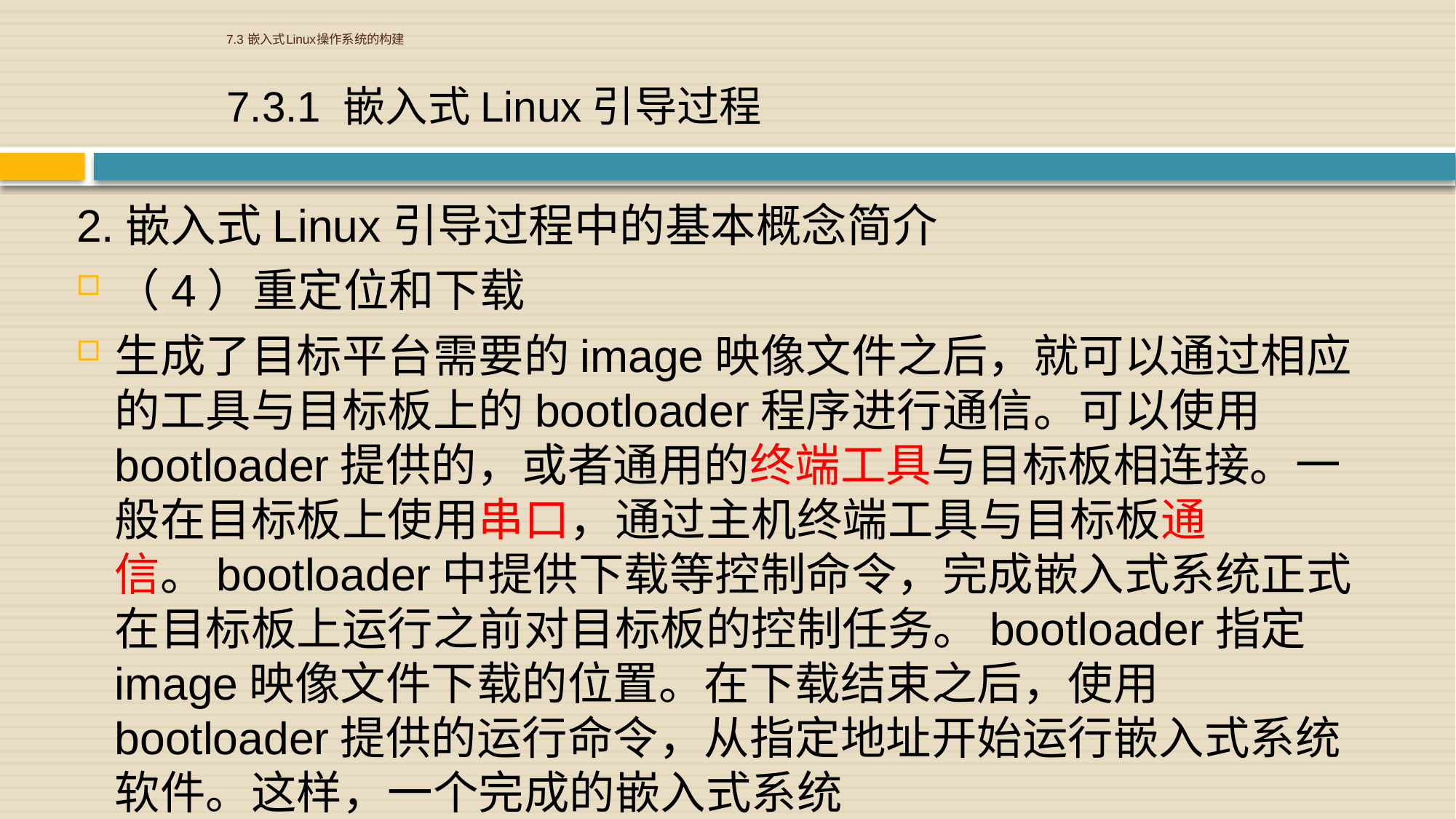

# 7.3 嵌入式Linux操作系统的构建
7.3.1 嵌入式Linux引导过程
2.嵌入式Linux引导过程中的基本概念简介
（4）重定位和下载
生成了目标平台需要的image映像文件之后，就可以通过相应的工具与目标板上的bootloader程序进行通信。可以使用bootloader提供的，或者通用的终端工具与目标板相连接。一般在目标板上使用串口，通过主机终端工具与目标板通信。bootloader中提供下载等控制命令，完成嵌入式系统正式在目标板上运行之前对目标板的控制任务。bootloader指定image映像文件下载的位置。在下载结束之后，使用bootloader提供的运行命令，从指定地址开始运行嵌入式系统软件。这样，一个完成的嵌入式系统